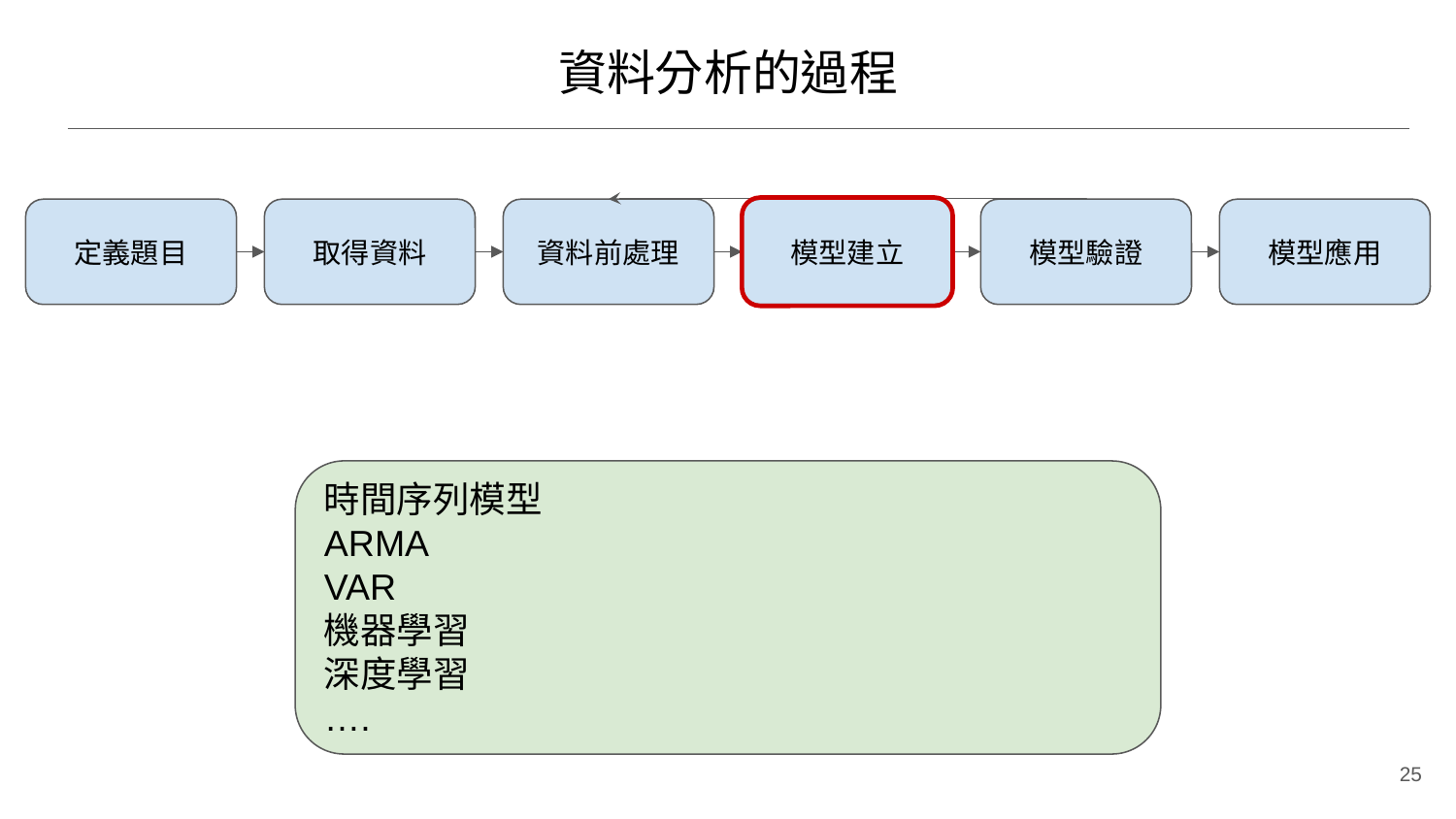

# 資料分析的過程

模型驗證
定義題目
取得資料
資料前處理
模型建立
模型應用
時間序列模型
ARMA
VAR
機器學習
深度學習
….
25